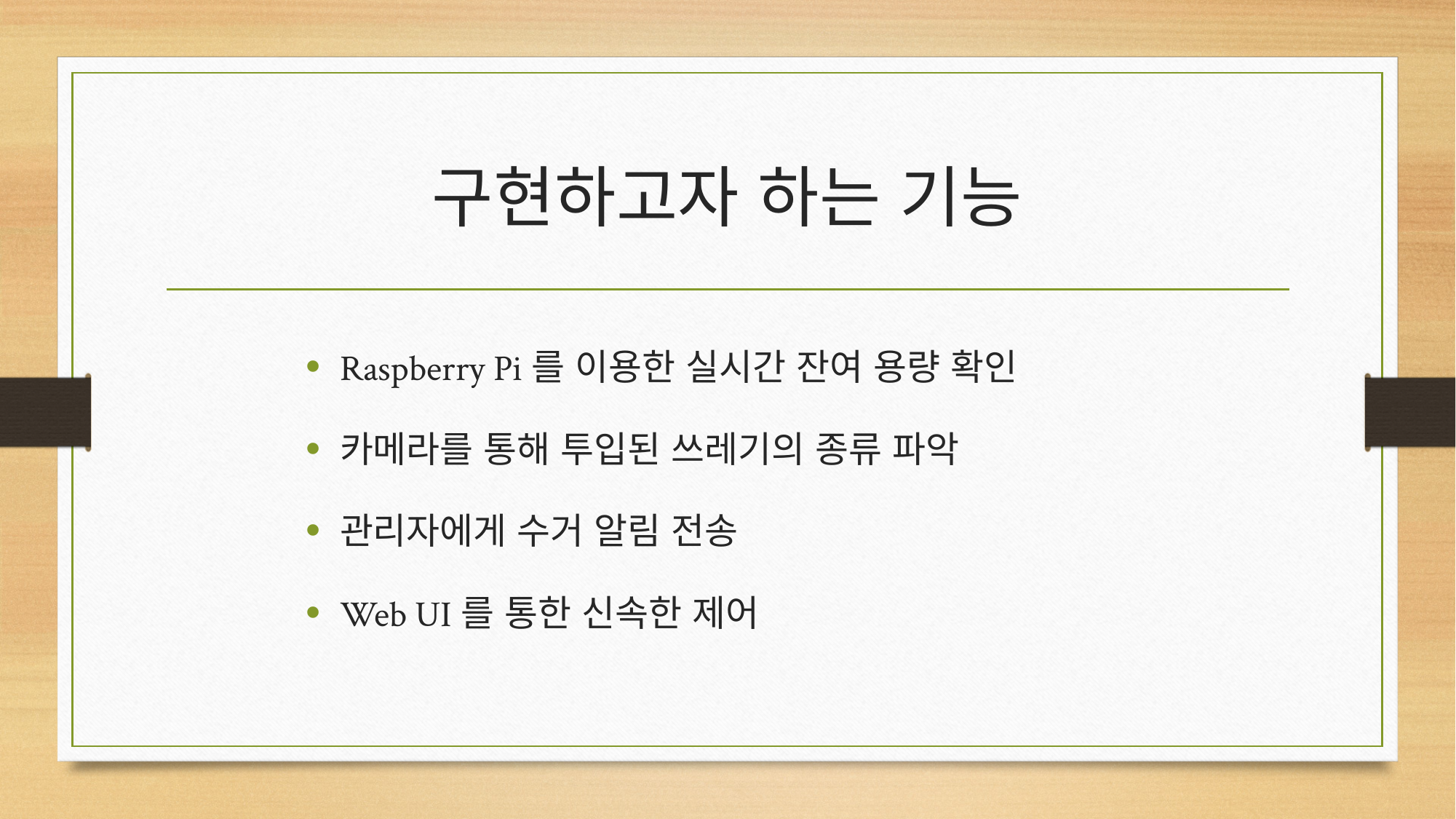

# 구현하고자 하는 기능
Raspberry Pi를 이용한 실시간 잔여 용량 확인
카메라를 통해 투입된 쓰레기의 종류 파악
관리자에게 수거 알림 전송
Web UI를 통한 신속한 제어